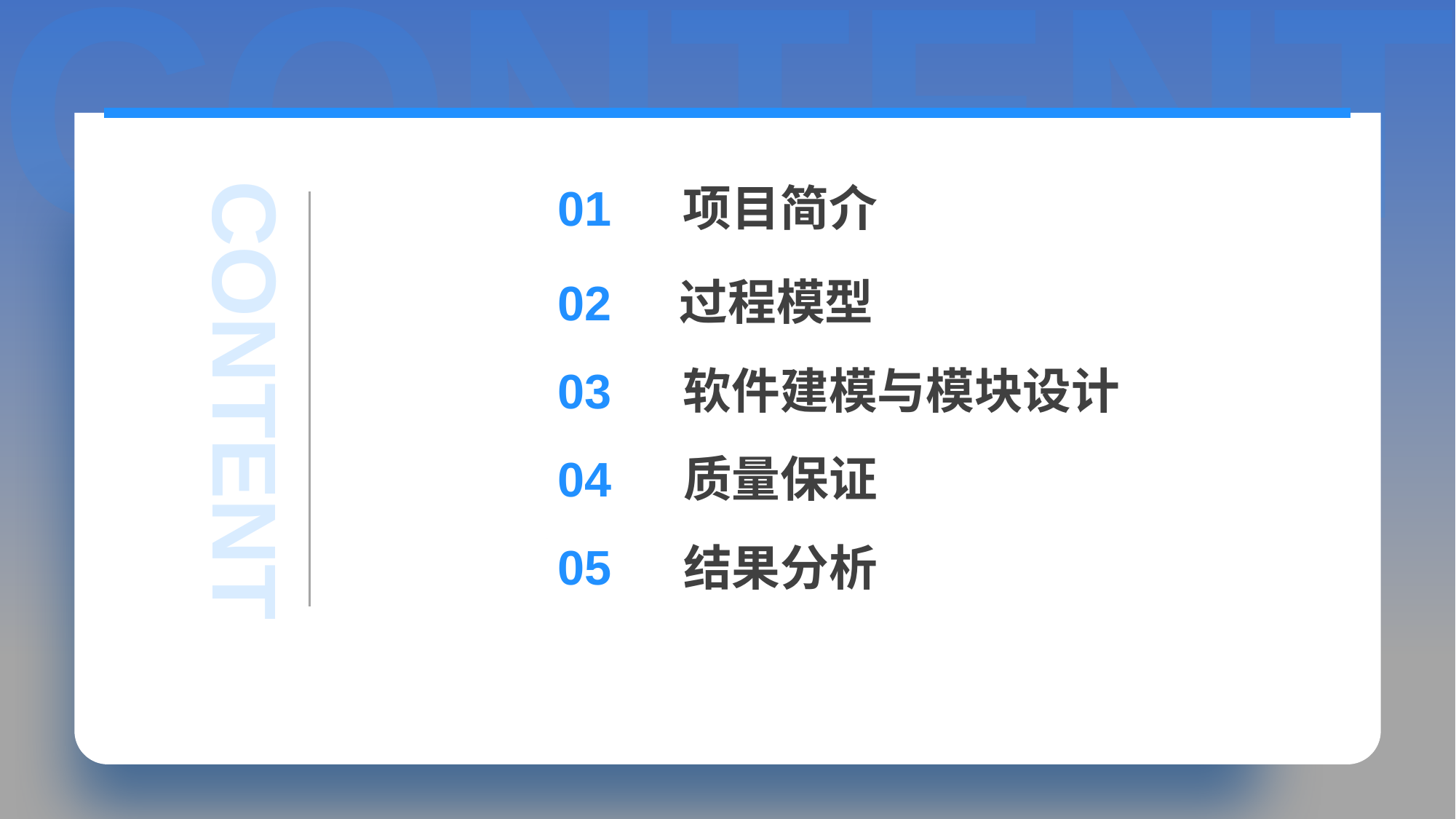

CONTENT

CONTENT
01
项目简介
过程模型

02
软件建模与模块设计

03
04
质量保证
05
结果分析